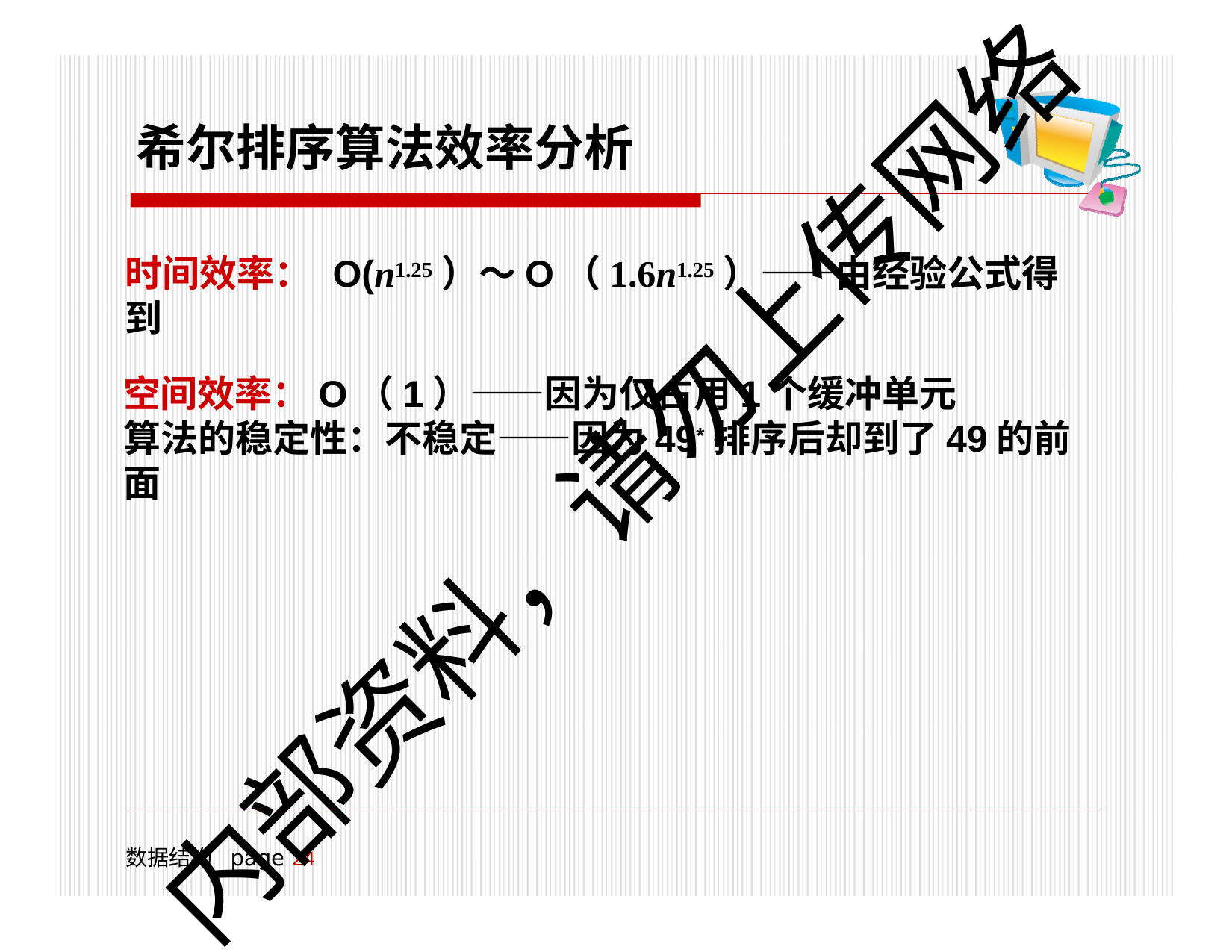

# 希尔排序算法效率分析

时间效率： O(n1.25）～O（1.6n1.25）——由经验公式得到
空间效率：O（1）——因为仅占用1个缓冲单元
算法的稳定性：不稳定——因为49*排序后却到了49的前面
内部资料，请勿上传网络

数据结构	page 24